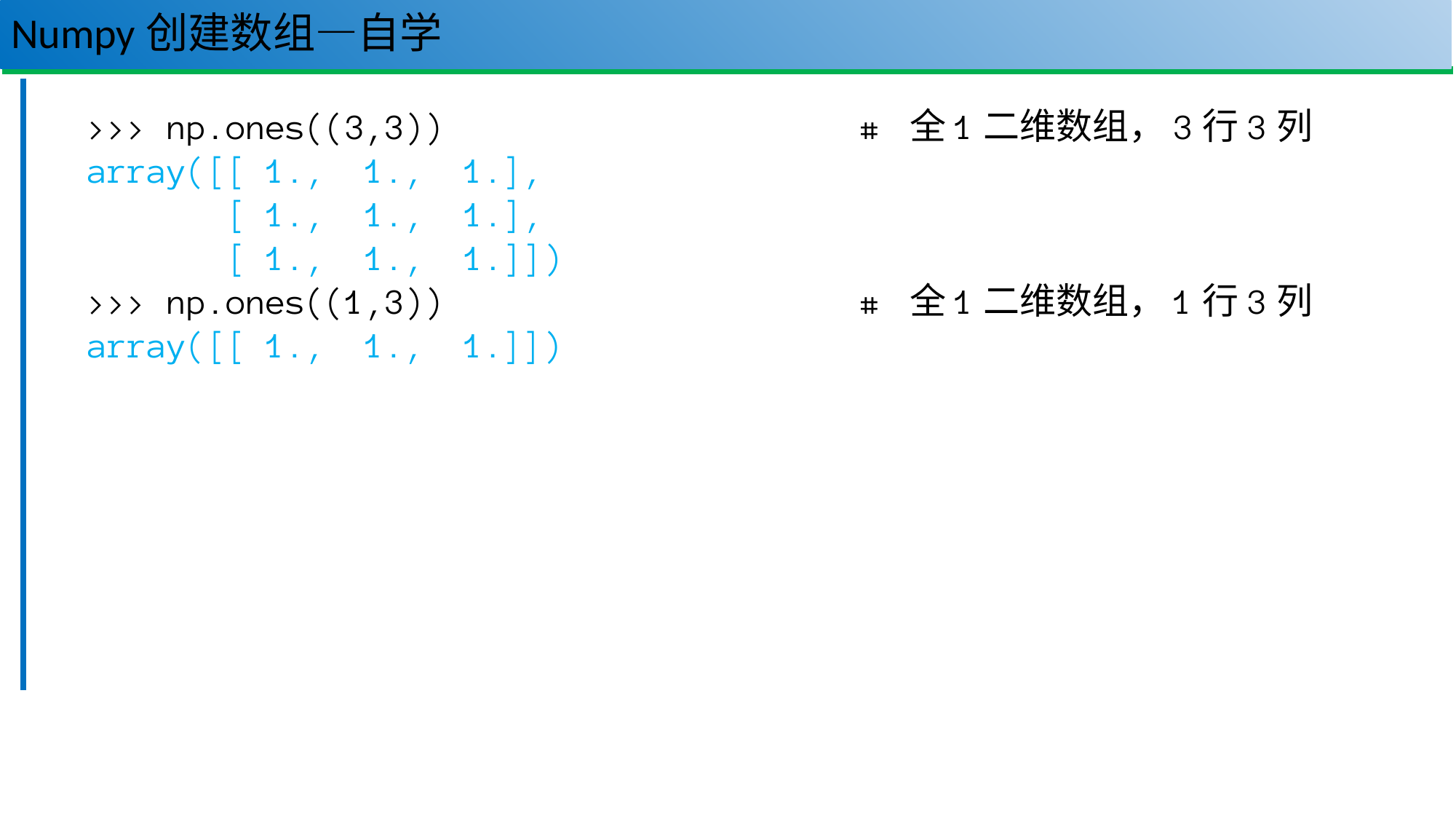

# Numpy创建数组—自学
43
>>> np.ones((3,3))                     # 全1二维数组，3行3列
array([[ 1.,  1.,  1.],
       [ 1.,  1.,  1.],
       [ 1.,  1.,  1.]])
>>> np.ones((1,3))                     # 全1二维数组，1行3列
array([[ 1.,  1.,  1.]])